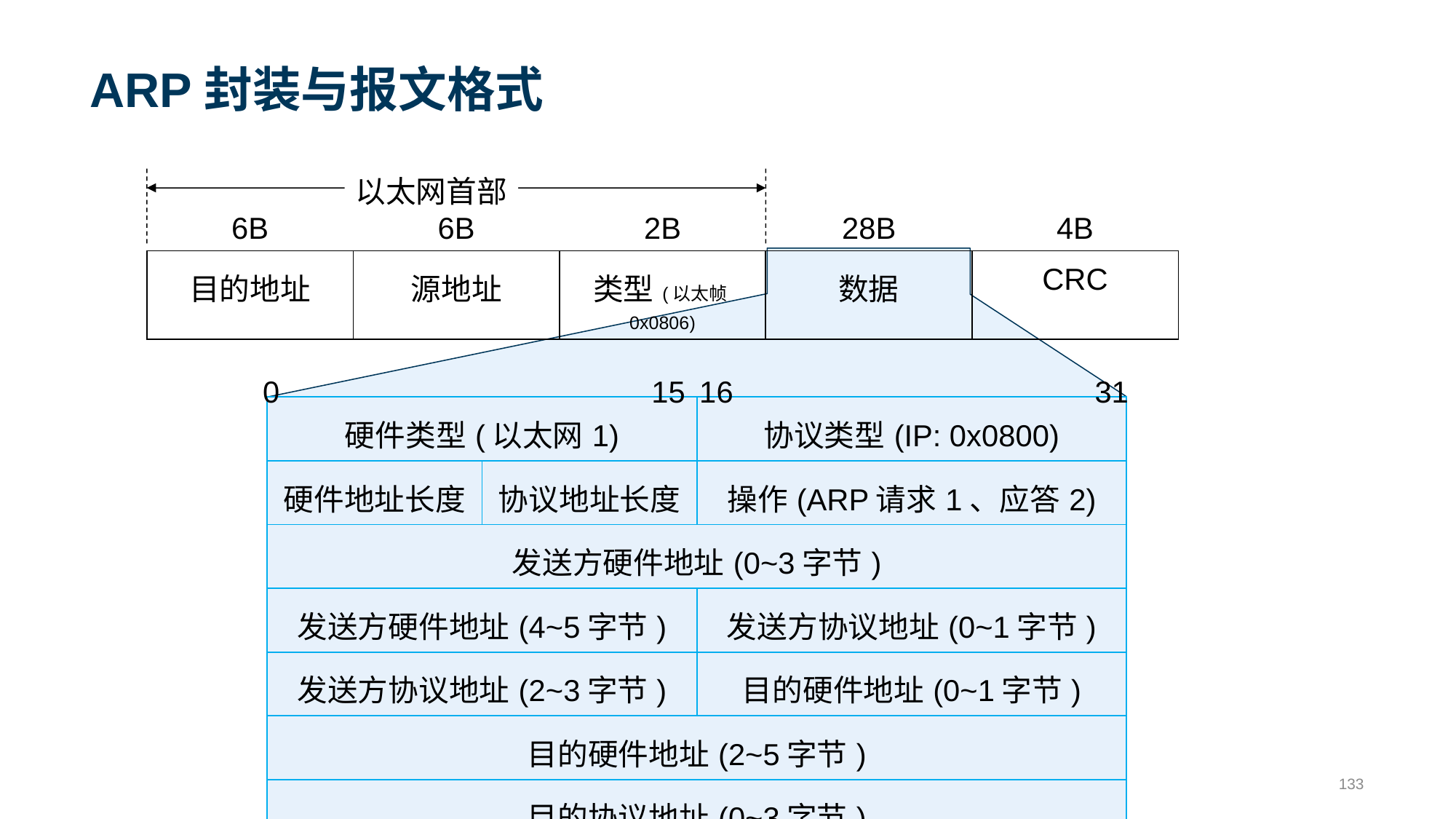

# ARP封装与报文格式
以太网首部

| 6B | 6B | 2B | 28B | 4B |
| --- | --- | --- | --- | --- |
| 目的地址 | 源地址 | 类型(以太帧0x0806) | 数据 | CRC |

0
15
16
31
| 硬件类型(以太网1) |  | 协议类型(IP: 0x0800) |
| --- | --- | --- |
| 硬件地址长度 | 协议地址长度 | 操作(ARP请求1、应答2) |
| 发送方硬件地址(0~3字节) |  |  |
| 发送方硬件地址(4~5字节) |  | 发送方协议地址(0~1字节) |
| 发送方协议地址(2~3字节) |  | 目的硬件地址(0~1字节) |
| 目的硬件地址(2~5字节) |  |  |
| 目的协议地址(0~3字节) |  |  |

9/24/2023
133